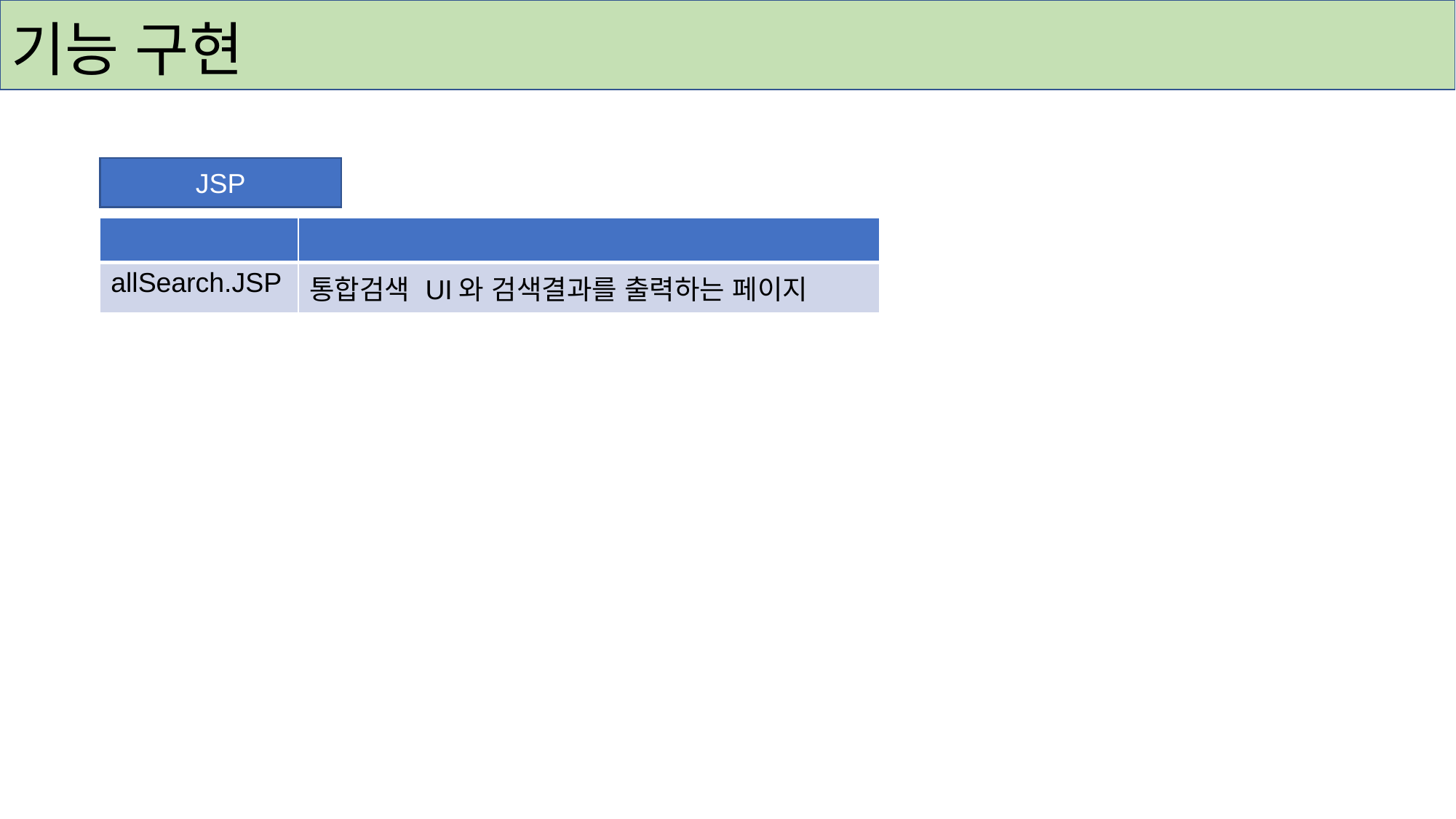

# 기능 구현
JSP
|  |  |
| --- | --- |
| allSearch.JSP | 통합검색 UI와 검색결과를 출력하는 페이지 |